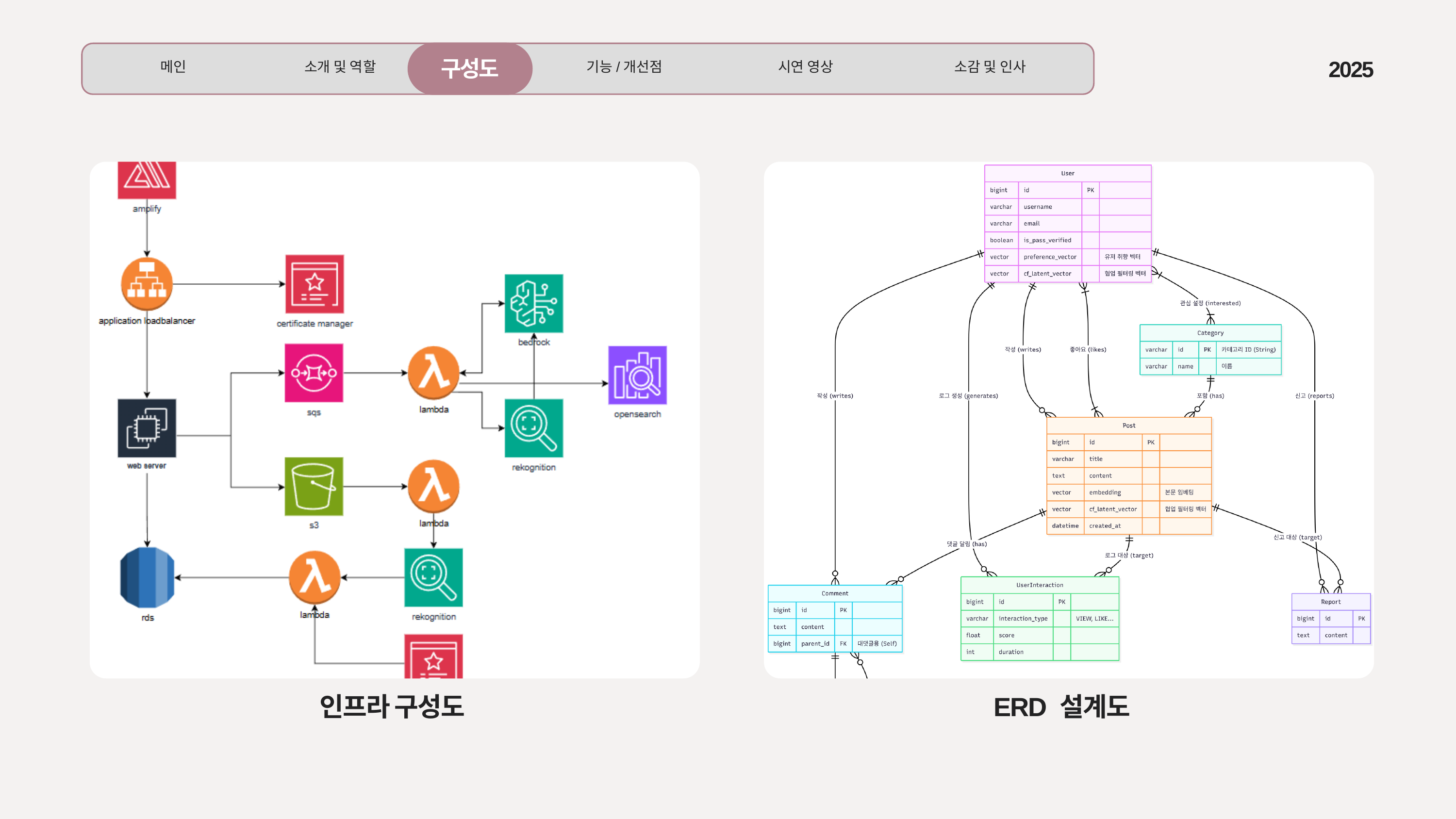

구성도
메인
소개 및 역할
기능/개선점
시연 영상
소감 및 인사
2025

인프라 구성도
ERD 설계도